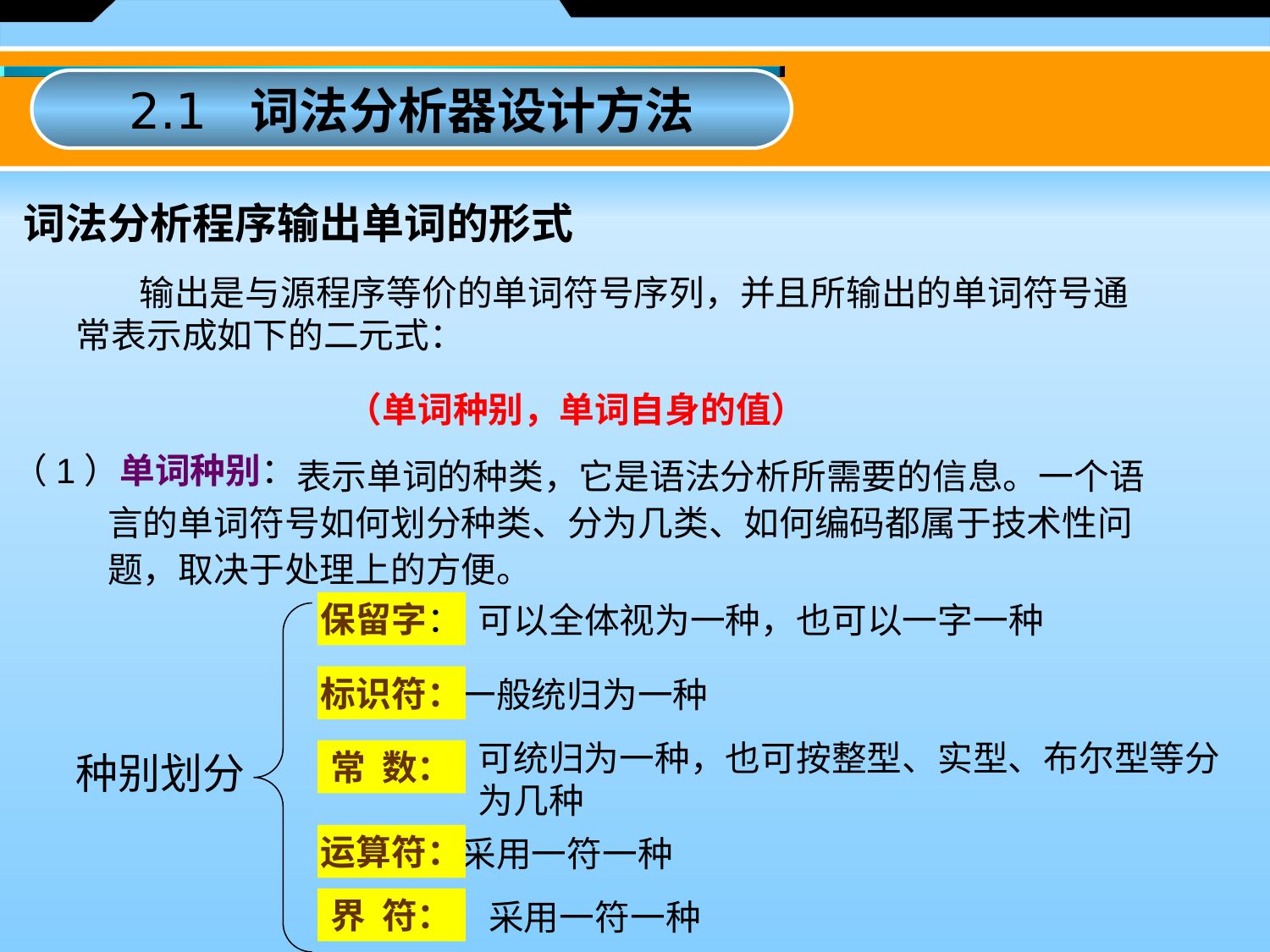

2.1  词法分析器设计方法
词法分析程序输出单词的形式
       输出是与源程序等价的单词符号序列，并且所输出的单词符号通常表示成如下的二元式：
（单词种别，单词自身的值）
（1）单词种别：
                       表示单词的种类，它是语法分析所需要的信息。一个语言的单词符号如何划分种类、分为几类、如何编码都属于技术性问题，取决于处理上的方便。
保留字：
可以全体视为一种，也可以一字一种

                 一般统归为一种
标识符：
可统归为一种，也可按整型、实型、布尔型等分              为几种
种别划分
常  数：

                 采用一符一种
运算符：
界  符：
采用一符一种